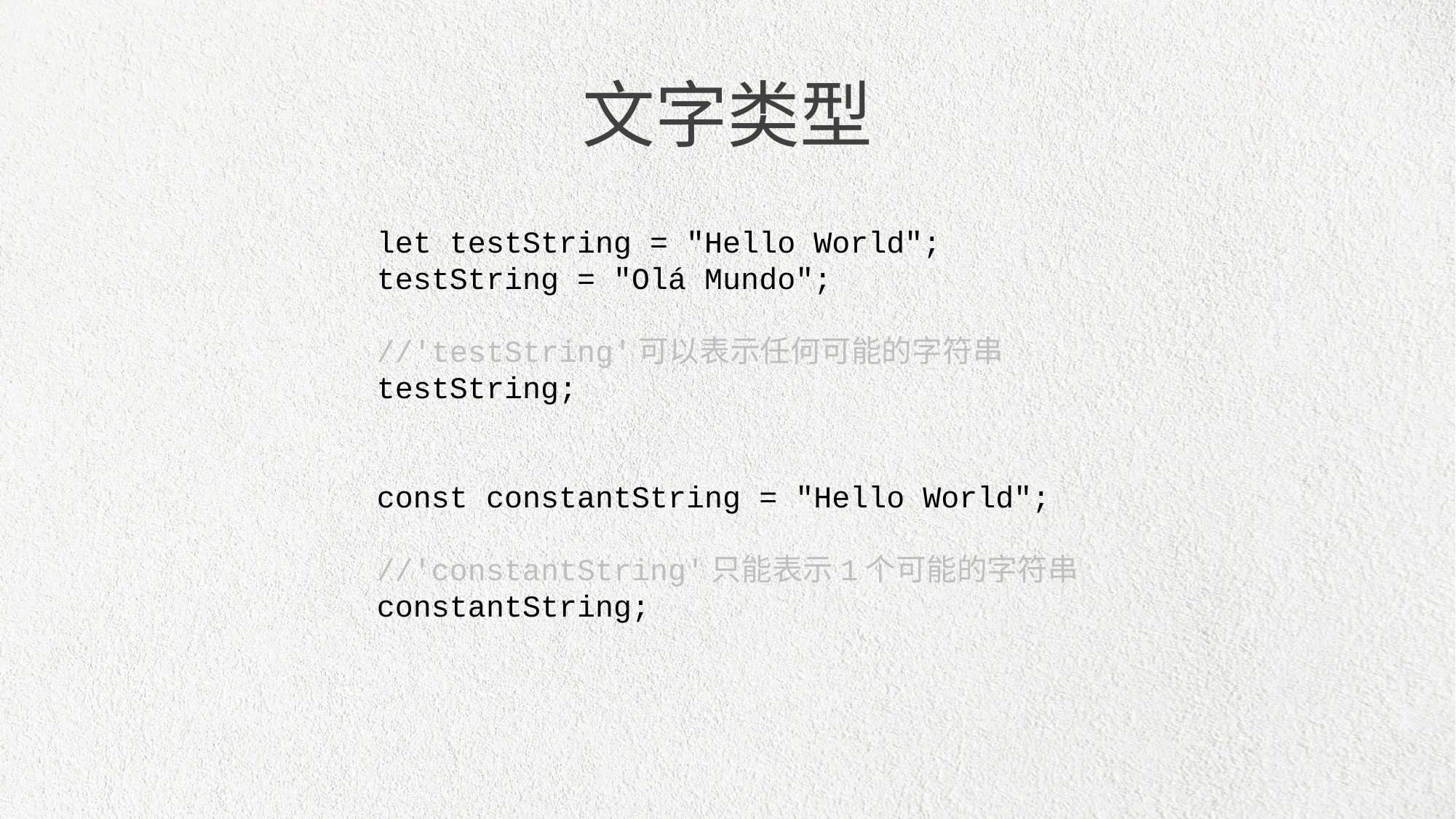

文字类型
let testString = "Hello World";
testString = "Olá Mundo";

//'testString'可以表示任何可能的字符串
testString;

const constantString = "Hello World";

//'constantString'只能表示1个可能的字符串
constantString;